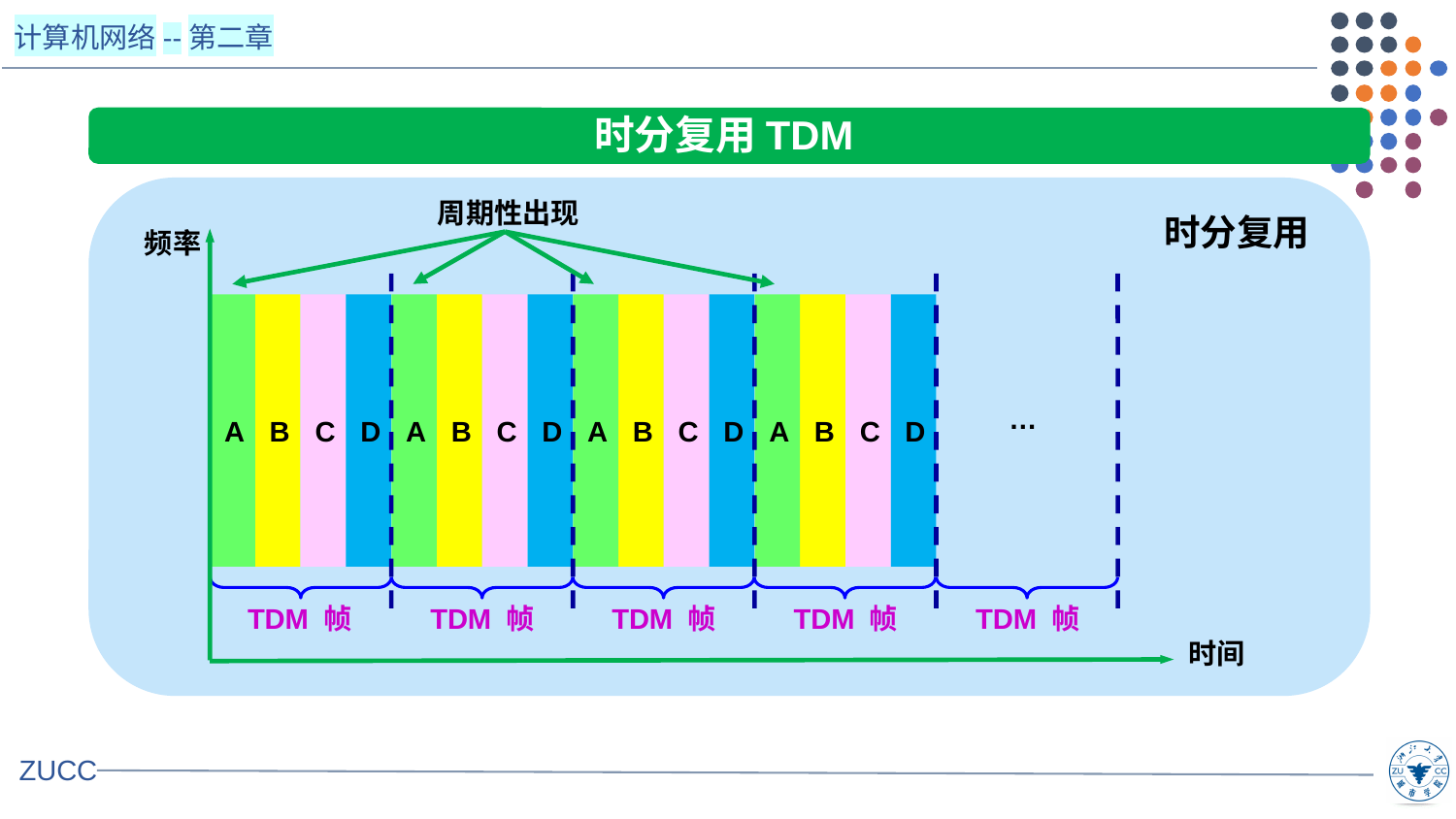

时分复用TDM

周期性出现
时分复用
频率

A
A
A
A
B
C
D
B
C
D
B
C
D
B
C
D
…

TDM 帧

TDM 帧

TDM 帧

TDM 帧

TDM 帧
时间